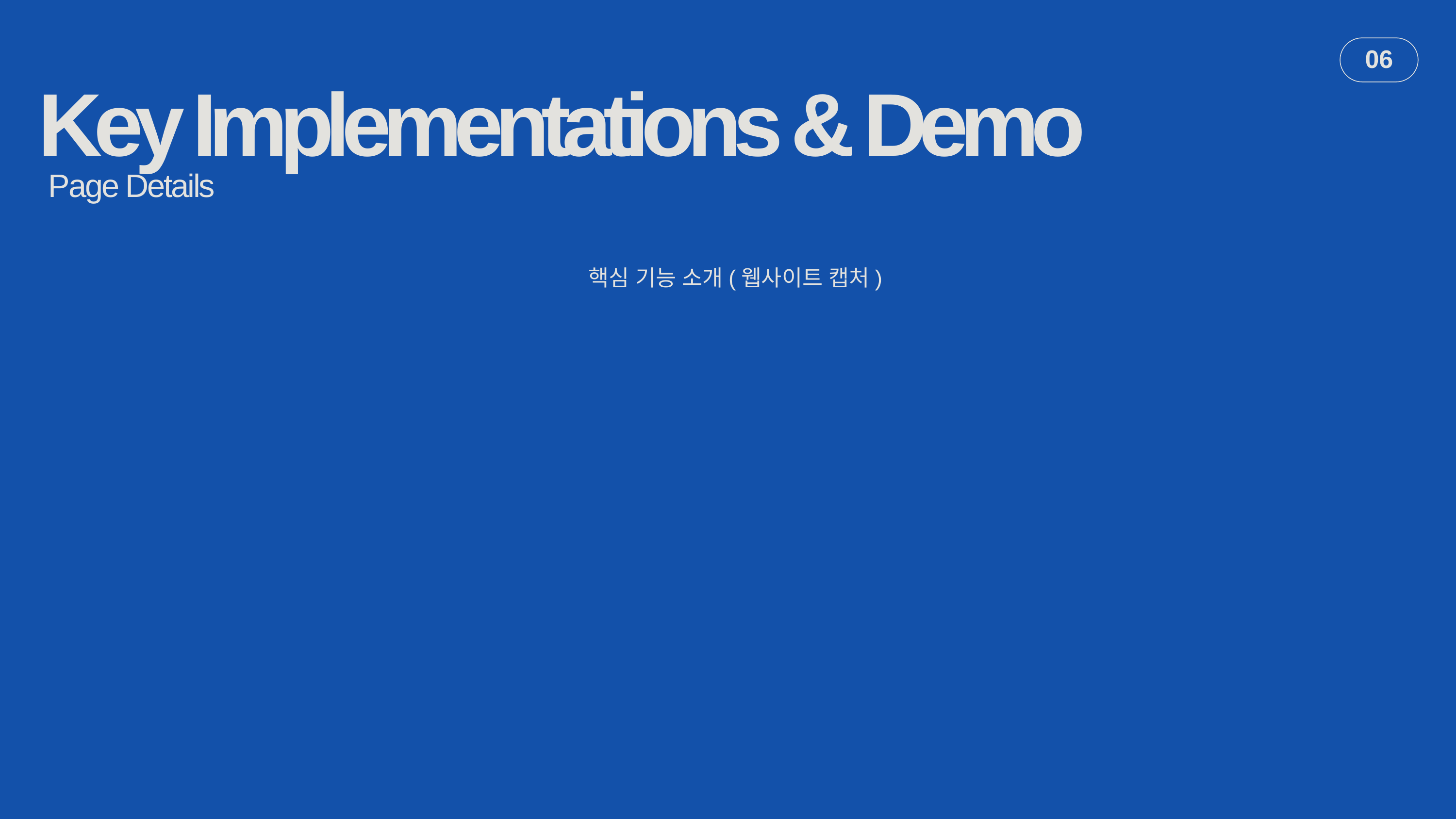

Key Implementations & Demo
06
Page Details
핵심 기능 소개(웹사이트 캡처)